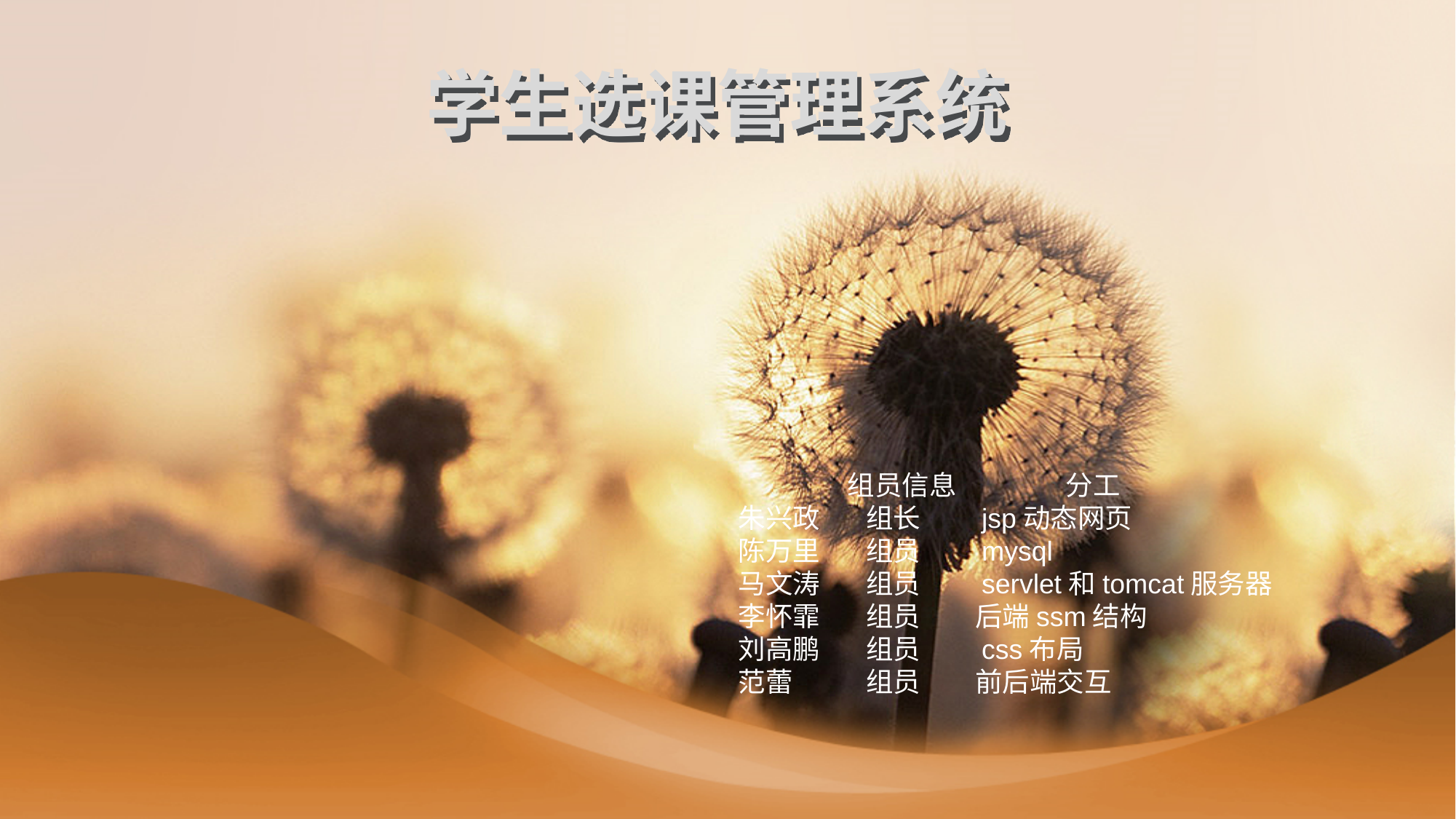

# 学生选课管理系统
	组员信息	分工
朱兴政	   组长	   jsp动态网页
陈万里	   组员	   mysql
马文涛	   组员	   servlet和tomcat服务器
李怀霏	   组员	   后端ssm结构
刘高鹏	   组员	   css布局
范蕾	   组员	   前后端交互